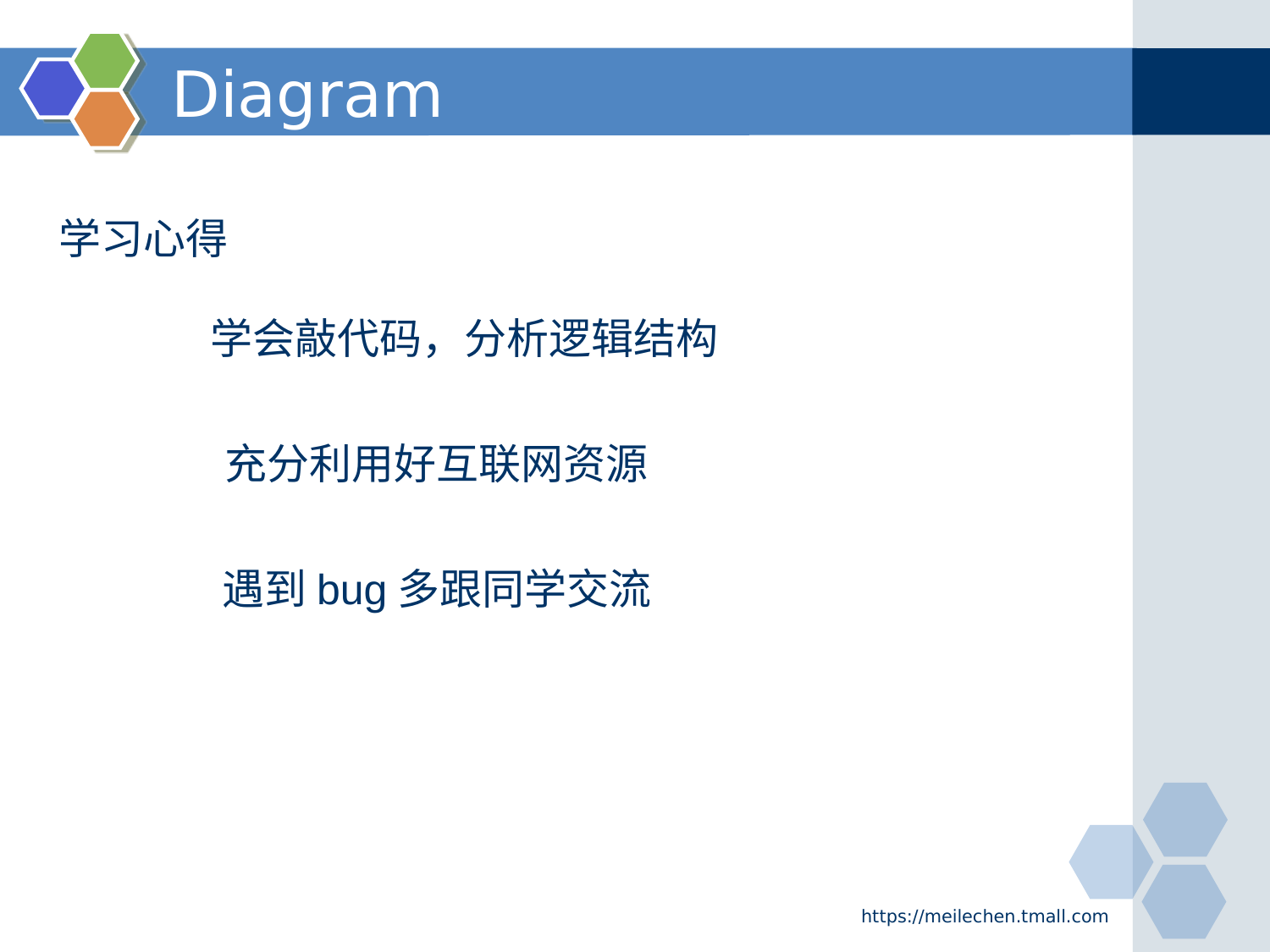

# Diagram
学习心得
学会敲代码，分析逻辑结构
充分利用好互联网资源
遇到bug多跟同学交流
https://meilechen.tmall.com